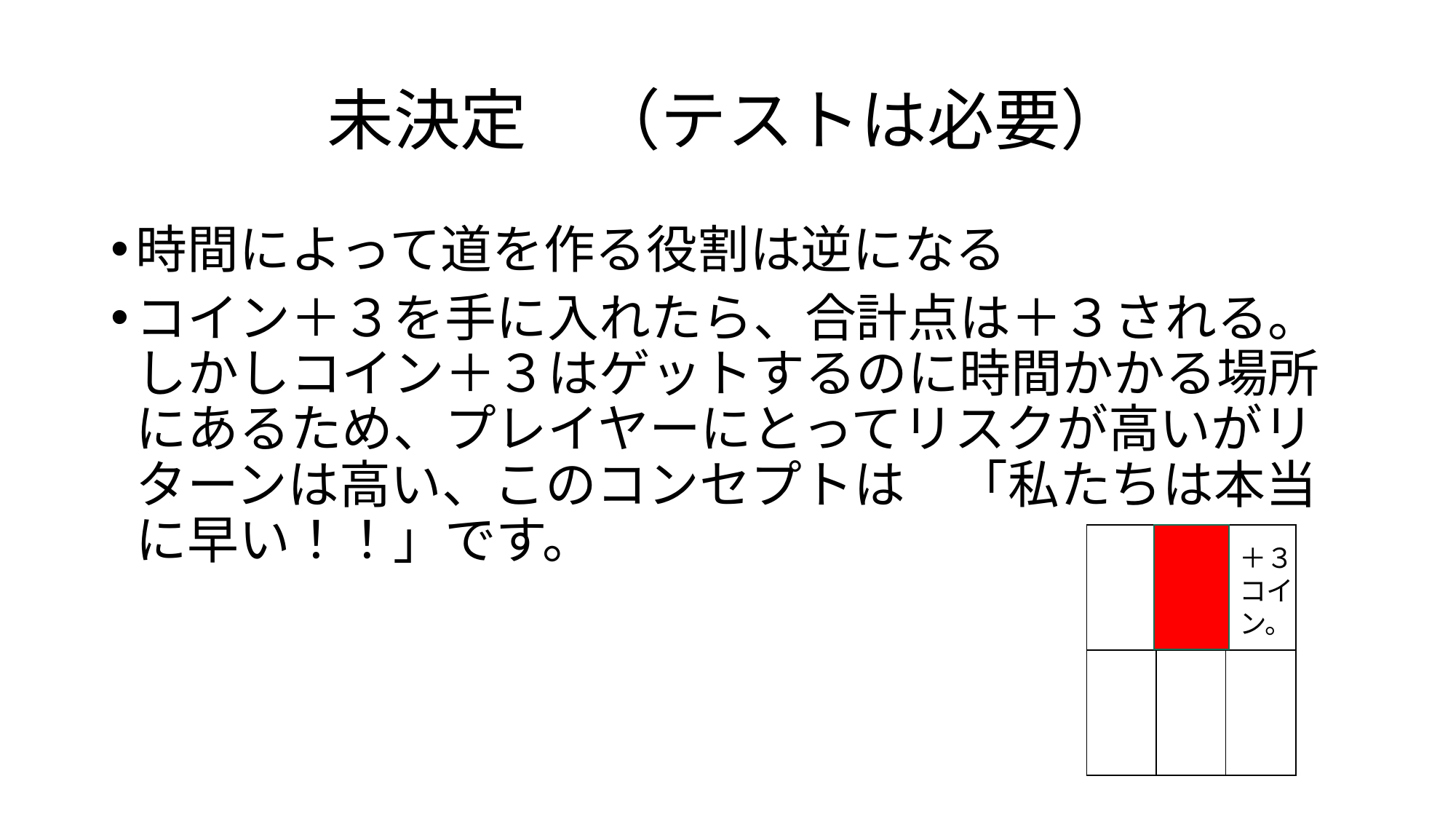

# 未決定　（テストは必要）
時間によって道を作る役割は逆になる
コイン＋３を手に入れたら、合計点は＋３される。しかしコイン＋３はゲットするのに時間かかる場所にあるため、プレイヤーにとってリスクが高いがリターンは高い、このコンセプトは　「私たちは本当に早い！！」です。

|  |  |  |
| --- | --- | --- |
|  |  |  |

＋３コイン。